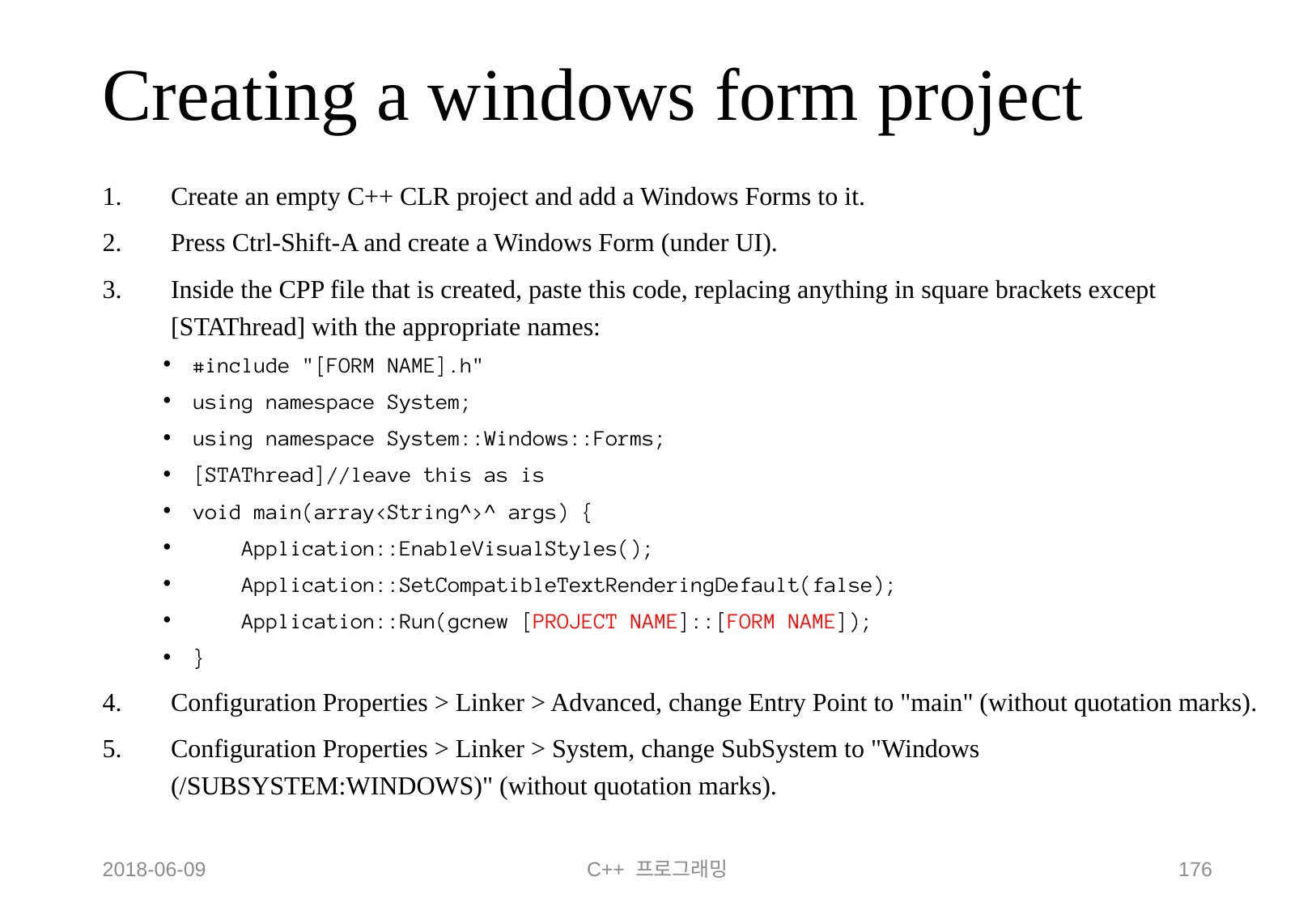

# Creating a windows form project
Create an empty C++ CLR project and add a Windows Forms to it.
Press Ctrl-Shift-A and create a Windows Form (under UI).
Inside the CPP file that is created, paste this code, replacing anything in square brackets except [STAThread] with the appropriate names:
#include "[FORM NAME].h"
using namespace System;
using namespace System::Windows::Forms;
[STAThread]//leave this as is
void main(array<String^>^ args) {
    Application::EnableVisualStyles();
    Application::SetCompatibleTextRenderingDefault(false);
    Application::Run(gcnew [PROJECT NAME]::[FORM NAME]);
}
Configuration Properties > Linker > Advanced, change Entry Point to "main" (without quotation marks).
Configuration Properties > Linker > System, change SubSystem to "Windows (/SUBSYSTEM:WINDOWS)" (without quotation marks).
2018-06-09
C++ 프로그래밍
176